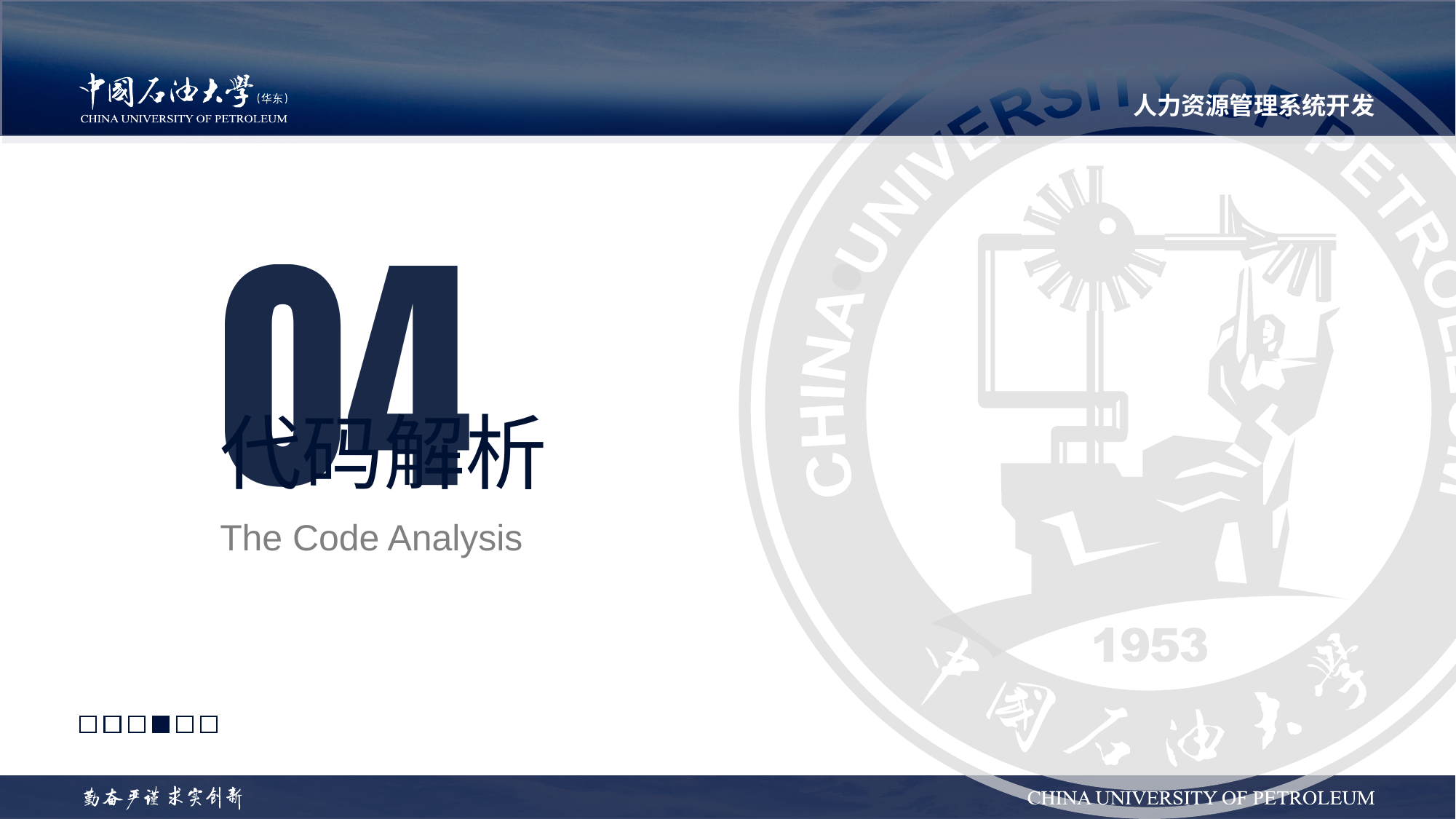

人力资源管理系统开发
04
# 代码解析
The Code Analysis